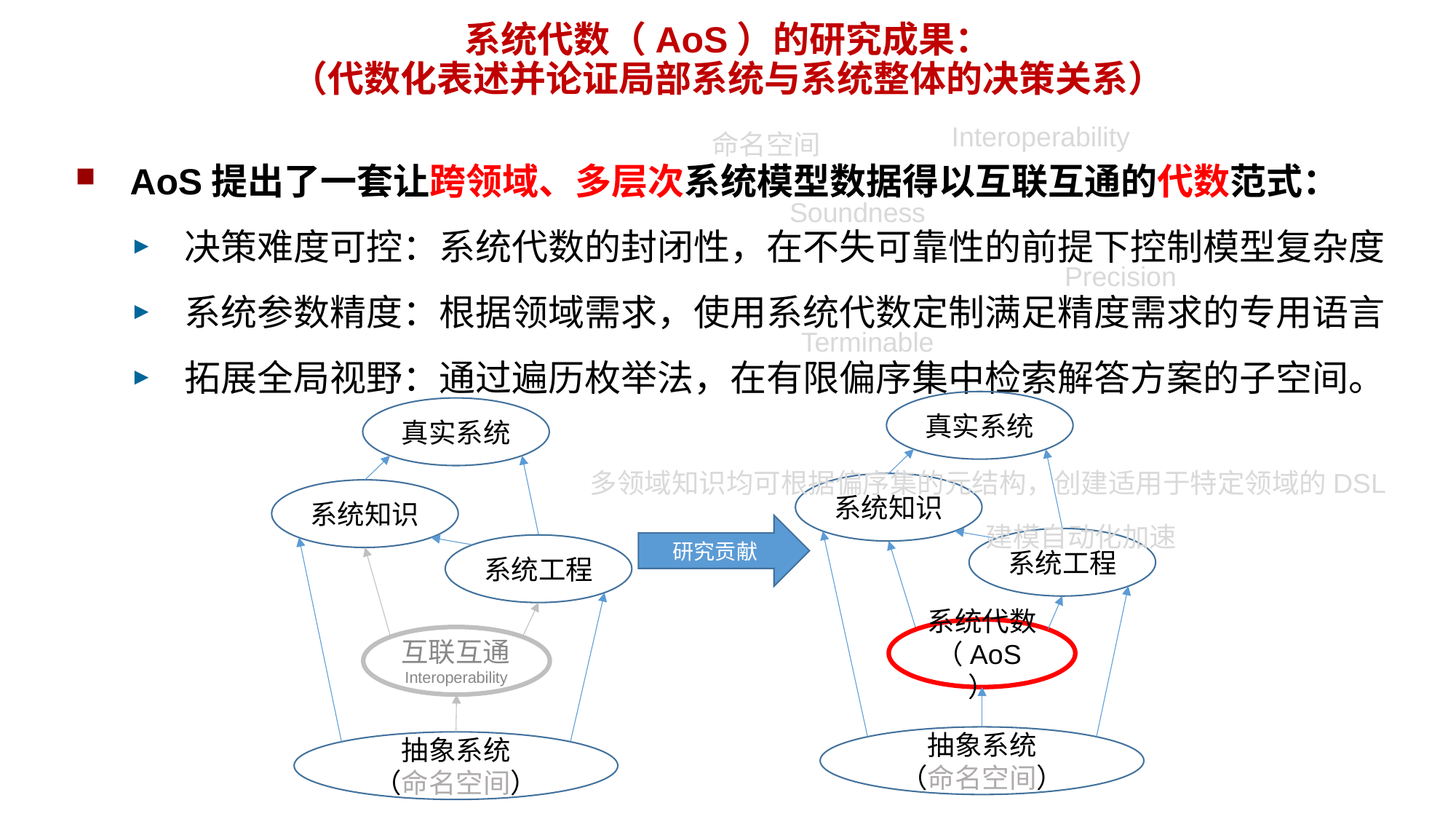

# 系统代数（AoS）的研究成果： （代数化表述并论证局部系统与系统整体的决策关系）
Interoperability
命名空间
AoS提出了一套让跨领域、多层次系统模型数据得以互联互通的代数范式：
决策难度可控：系统代数的封闭性，在不失可靠性的前提下控制模型复杂度
系统参数精度：根据领域需求，使用系统代数定制满足精度需求的专用语言
拓展全局视野：通过遍历枚举法，在有限偏序集中检索解答方案的子空间。
Soundness
Precision
Terminable
真实系统
真实系统
多领域知识均可根据偏序集的元结构，创建适用于特定领域的DSL
系统知识
系统知识
建模自动化加速
研究贡献
系统工程
系统工程
系统代数（AoS）
互联互通Interoperability
抽象系统
（命名空间）
抽象系统
（命名空间）